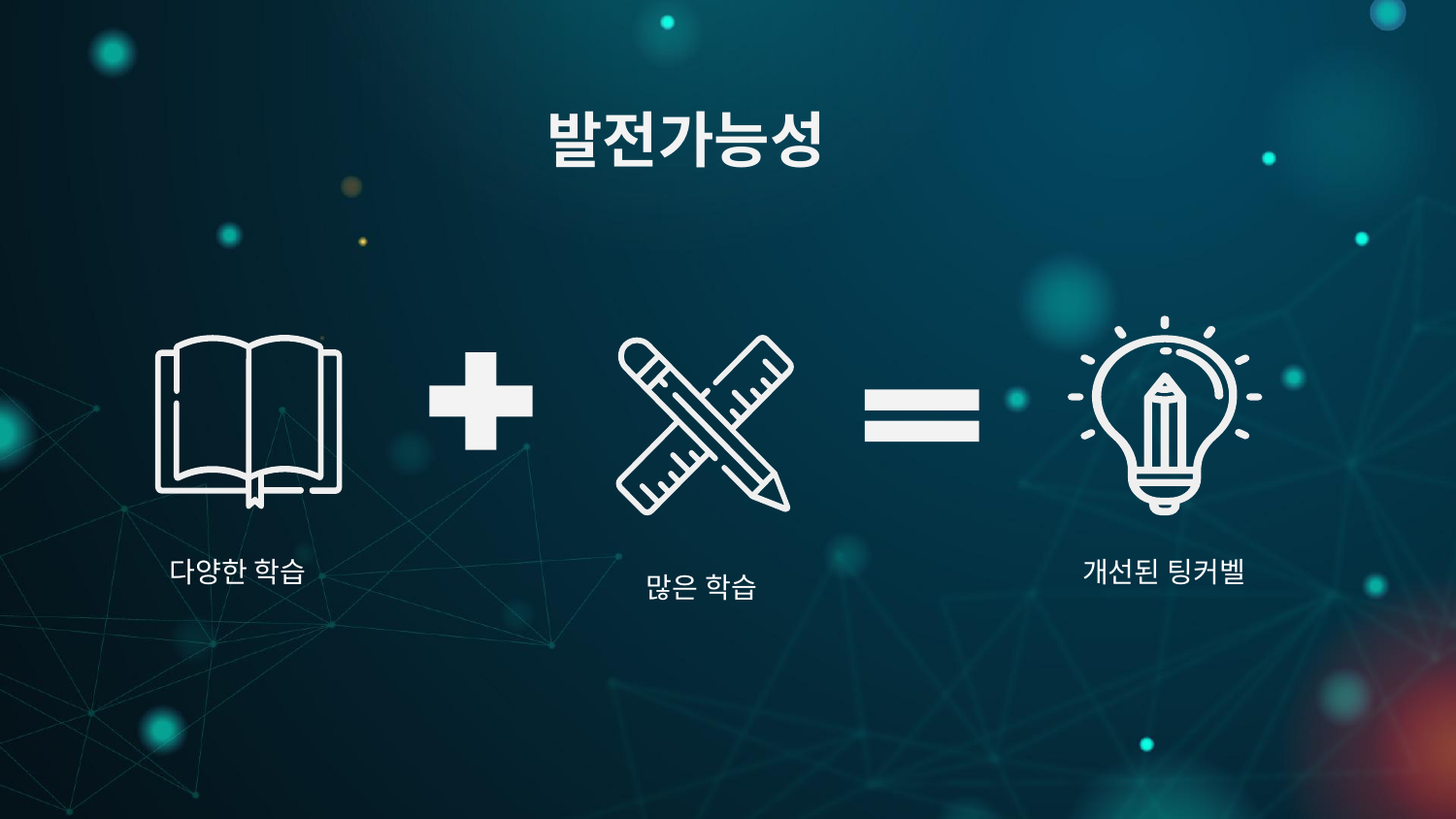

발전가능성

다양한 학습
개선된 팅커벨
많은 학습